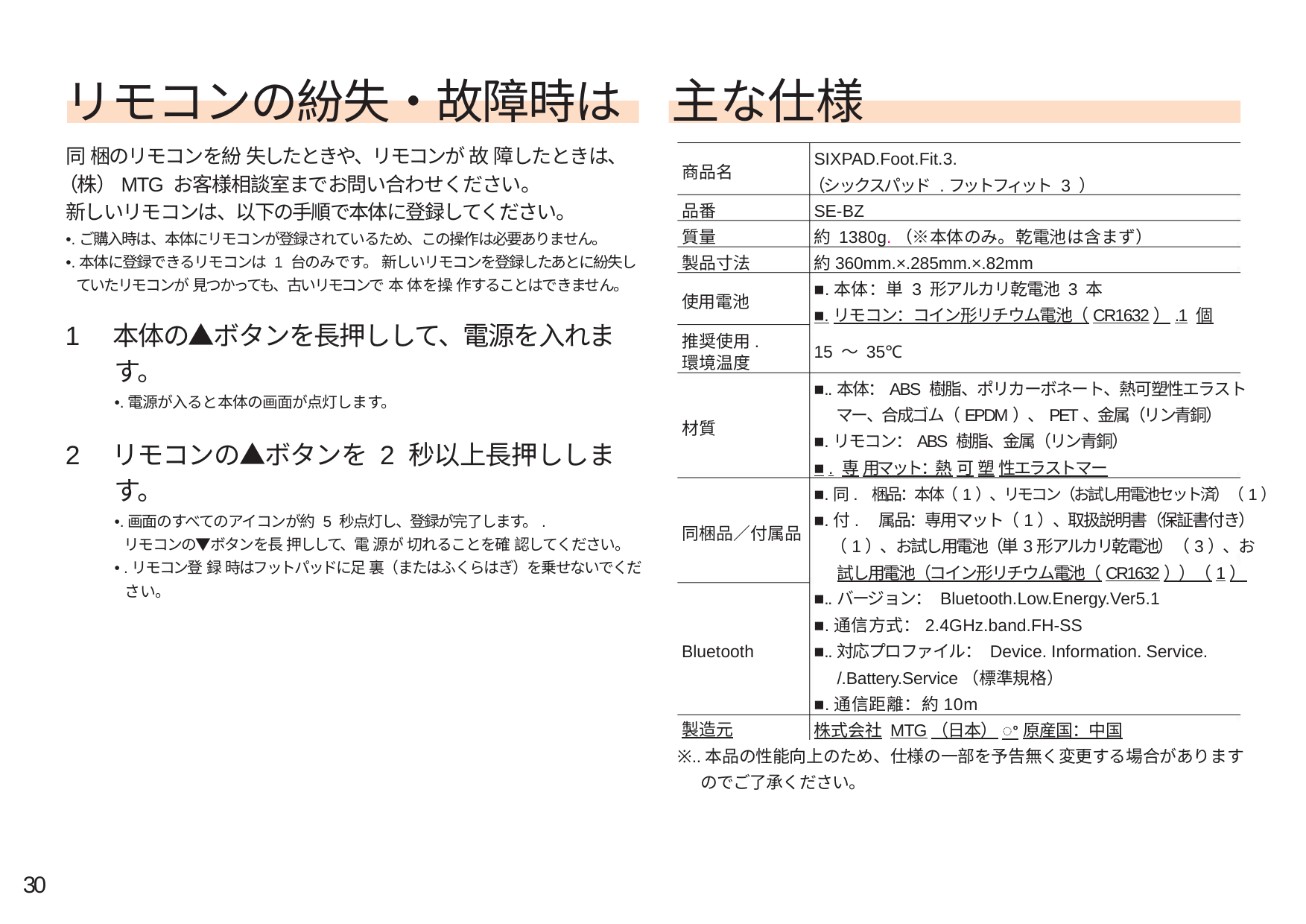

リモコンの紛失・故障時は 主な仕様

同 梱のリモコンを紛 失したときや、リモコンが 故 障したときは、
（株）MTG お客様相談室までお問い合わせください。
新しいリモコンは、以下の手順で本体に登録してください。
•.ご購入時は、本体にリモコンが登録されているため、この操作は必要ありません。
•.本体に登録できるリモコンは 1 台のみです。 新しいリモコンを登録したあとに紛失し
ていたリモコンが 見つかっても、古いリモコンで 本 体を操 作することはできません。
SIXPAD.Foot.Fit.3.
（シックスパッド .フットフィット 3 ）
SE-BZ
約 1380g.（※本体のみ。乾電池は含まず）
約360mm.×.285mm.×.82mm
■.本体：単 3 形アルカリ乾電池 3 本
■.リモコン：コイン形リチウム電池（CR1632）.1 個

商品名
品番
質量
製品寸法
使用電池
1 本体の▲ボタンを長押しして、電源を入れま
推奨使用.
環境温度
15 ～ 35℃
す。
■..本体：ABS 樹脂、ポリカーボネート、熱可塑性エラスト
マー、合成ゴム（EPDM）、PET、金属（リン青銅）
■.リモコン：ABS 樹脂、金属（リン青銅）
•.電源が入ると本体の画面が点灯します。
材質
2 リモコンの▲ボタンを 2 秒以上長押ししま
す。
■ . 専 用マット：熱 可 塑 性エラストマー
■.同. 梱品：本体（1）、リモコン（お試し用電池セット済）（1）
■.付. 属品：専用マット（1）、取扱説明書（保証書付き）
（1）、お試し用電池（単3形アルカリ乾電池）（3）、お
試し用電池（コイン形リチウム電池（CR1632））（1）
■..バージョン： Bluetooth.Low.Energy.Ver5.1
■.通信方式：2.4GHz.band.FH-SS
•.画面のすべてのアイコンが約 5 秒点灯し、登録が完了します。.
リモコンの▼ボタンを長 押しして、電 源が 切れることを確 認してください。
• .リモコン登 録 時はフットパッドに足 裏（またはふくらはぎ）を乗せないでくだ
さい。
同梱品／付属品
■..対応プロファイル： Device. Information. Service.
/.Battery.Service（標準規格）
■.通信距離：約10m
Bluetooth
製造元
株式会社 MTG（日本）ꢀ原産国：中国
※..本品の性能向上のため、仕様の一部を予告無く変更する場合があります
のでご了承ください。
30